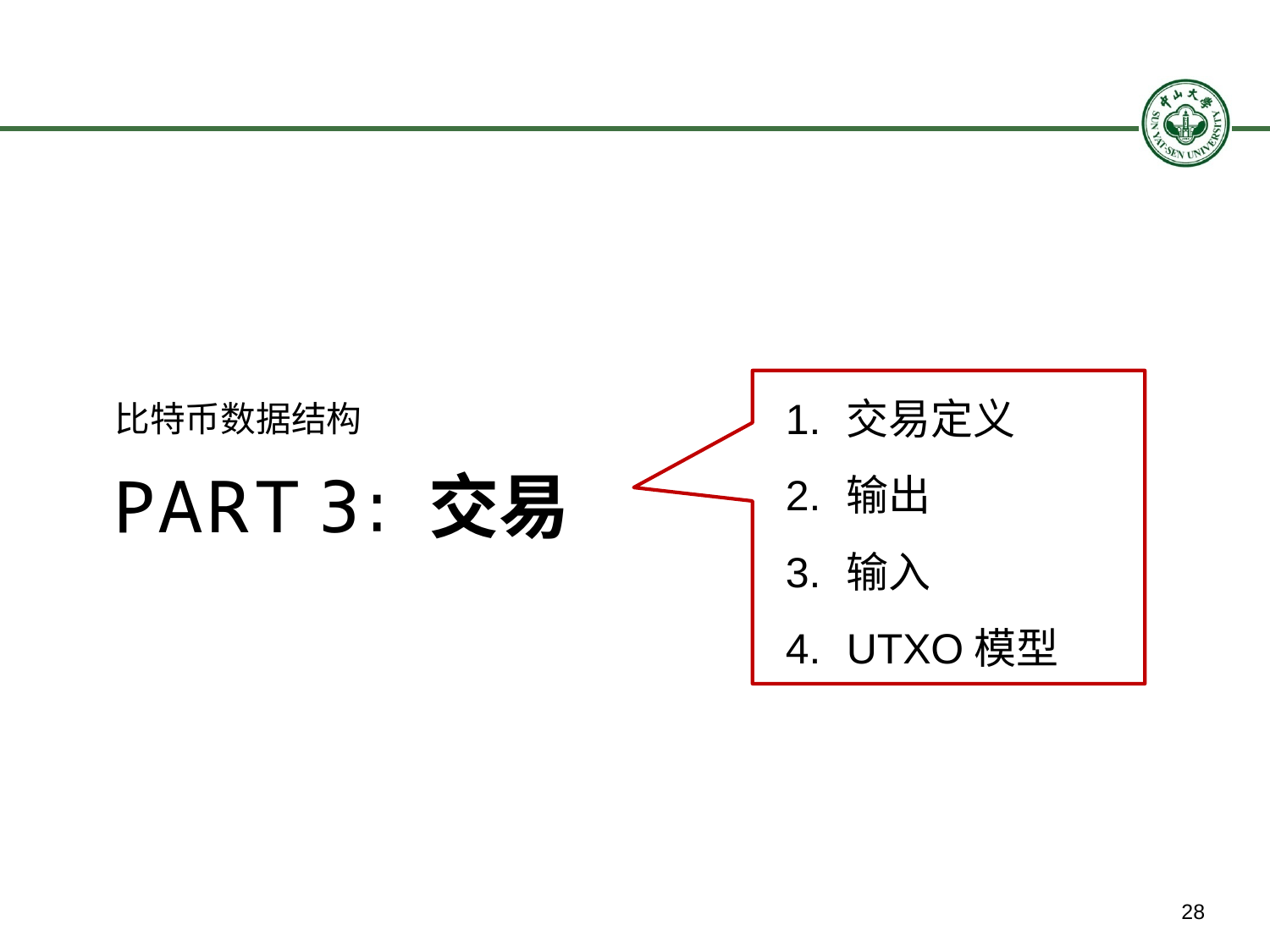

比特币数据结构
交易定义
输出
输入
UTXO模型
# Part 3: 交易